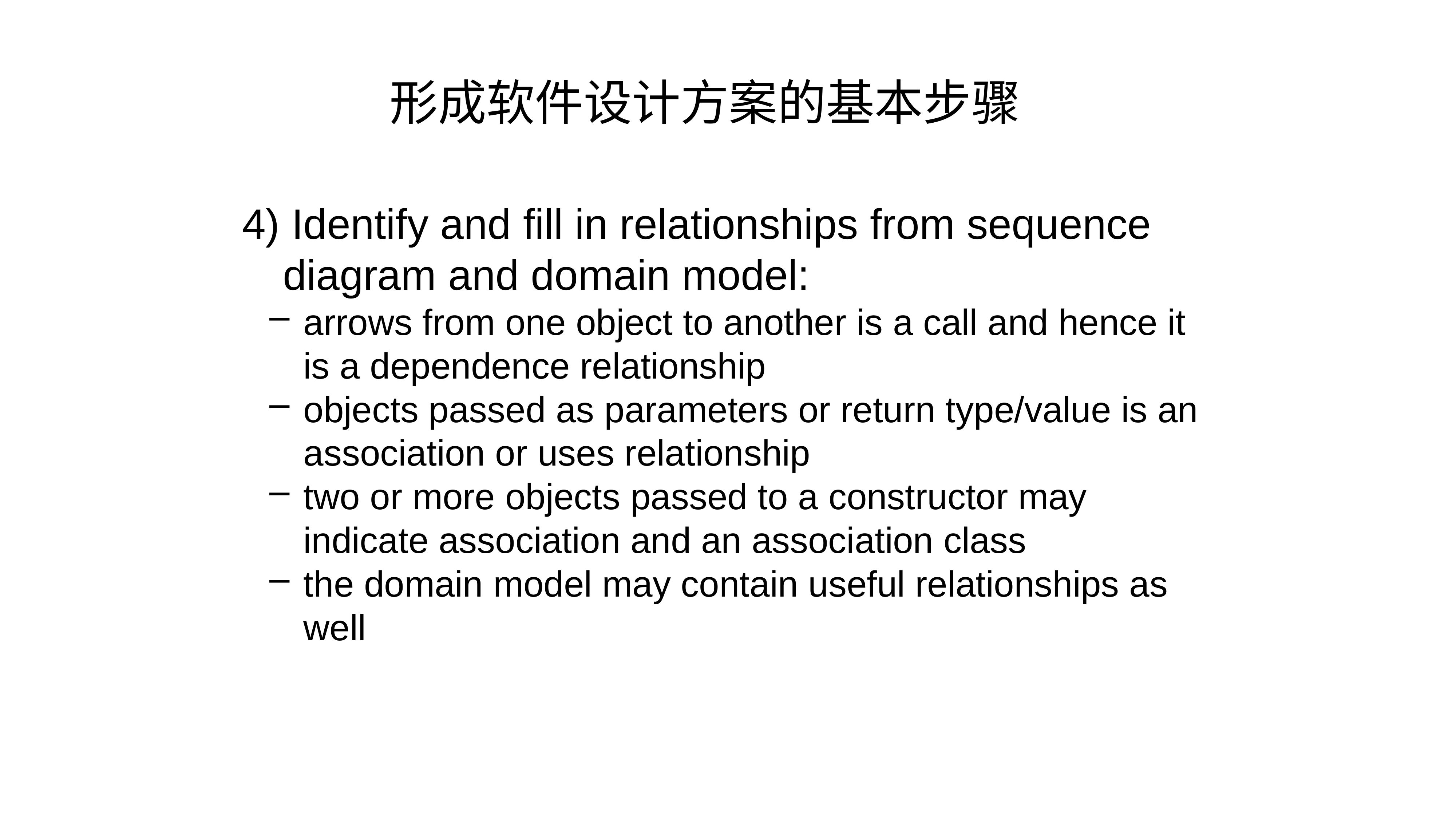

# 形成软件设计方案的基本步骤
4) Identify and fill in relationships from sequence diagram and domain model:
arrows from one object to another is a call and hence it is a dependence relationship
objects passed as parameters or return type/value is an association or uses relationship
two or more objects passed to a constructor may indicate association and an association class
the domain model may contain useful relationships as well